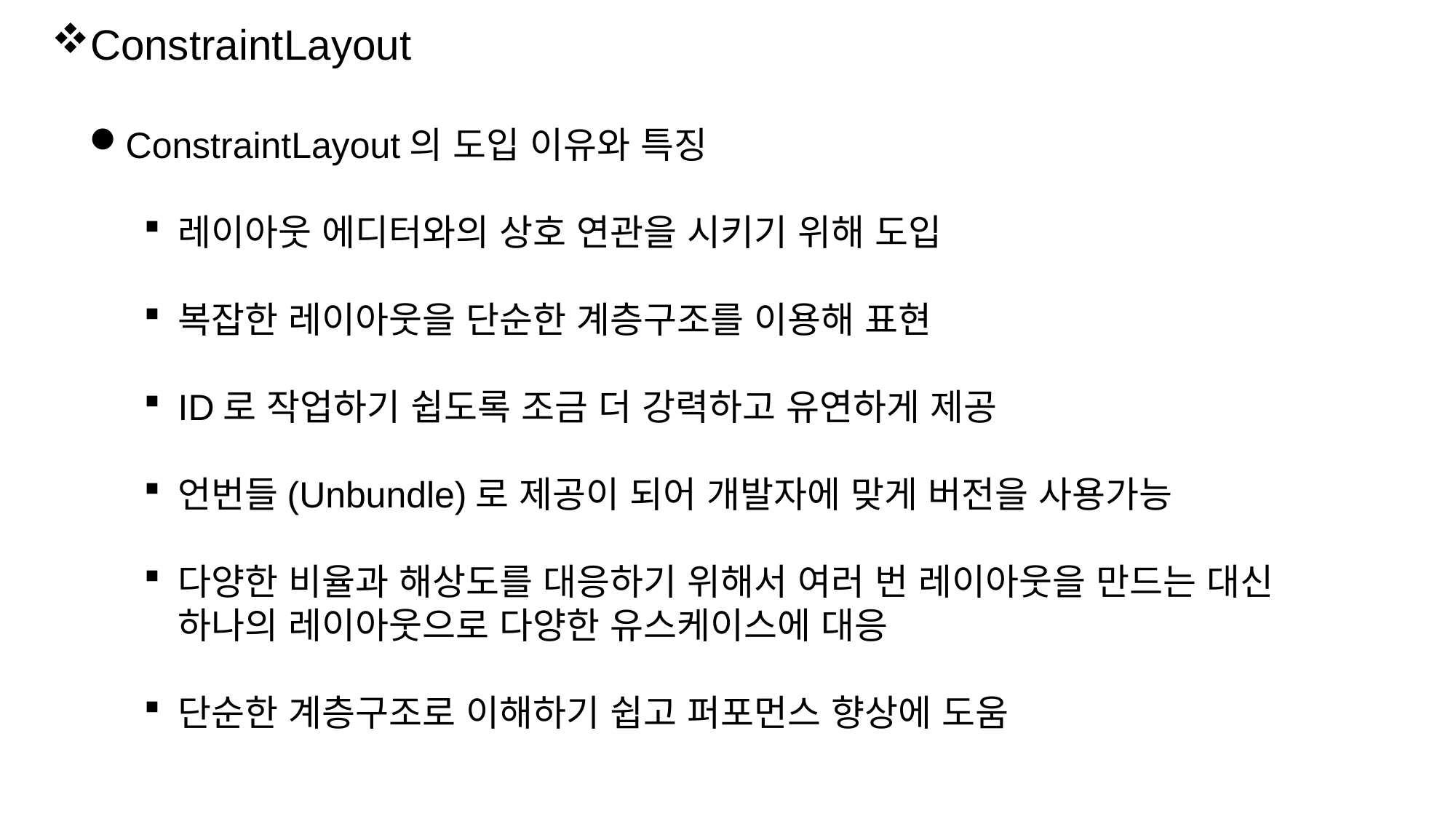

ConstraintLayout
ConstraintLayout의 도입 이유와 특징

레이아웃 에디터와의 상호 연관을 시키기 위해 도입

복잡한 레이아웃을 단순한 계층구조를 이용해 표현

ID로 작업하기 쉽도록 조금 더 강력하고 유연하게 제공

언번들(Unbundle)로 제공이 되어 개발자에 맞게 버전을 사용가능

다양한 비율과 해상도를 대응하기 위해서 여러 번 레이아웃을 만드는 대신 하나의 레이아웃으로 다양한 유스케이스에 대응

단순한 계층구조로 이해하기 쉽고 퍼포먼스 향상에 도움